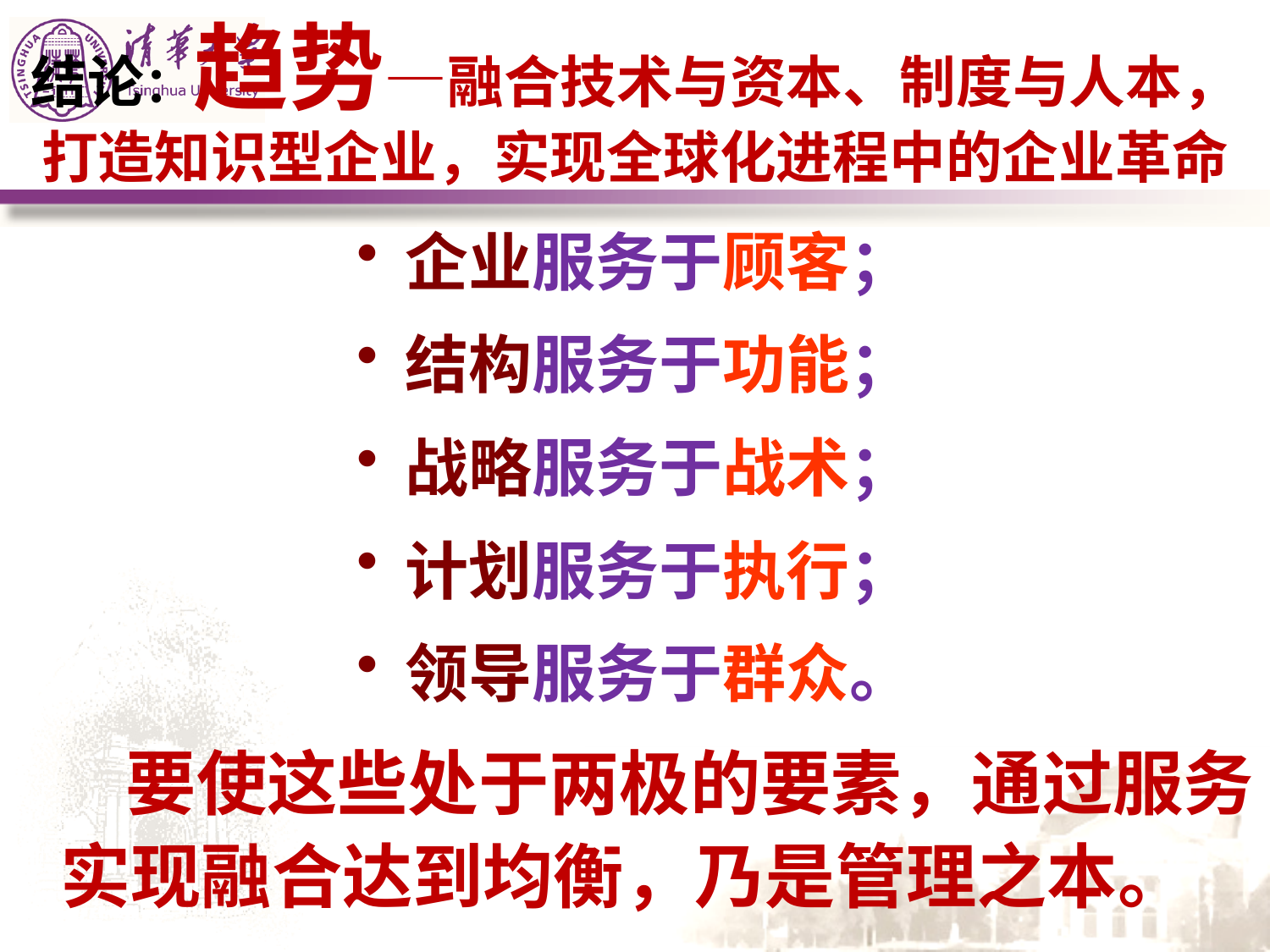

# 结论：趋势—融合技术与资本、制度与人本，打造知识型企业，实现全球化进程中的企业革命
企业服务于顾客；
结构服务于功能；
战略服务于战术；
计划服务于执行；
领导服务于群众。
      要使这些处于两极的要素，通过服务实现融合达到均衡，乃是管理之本。